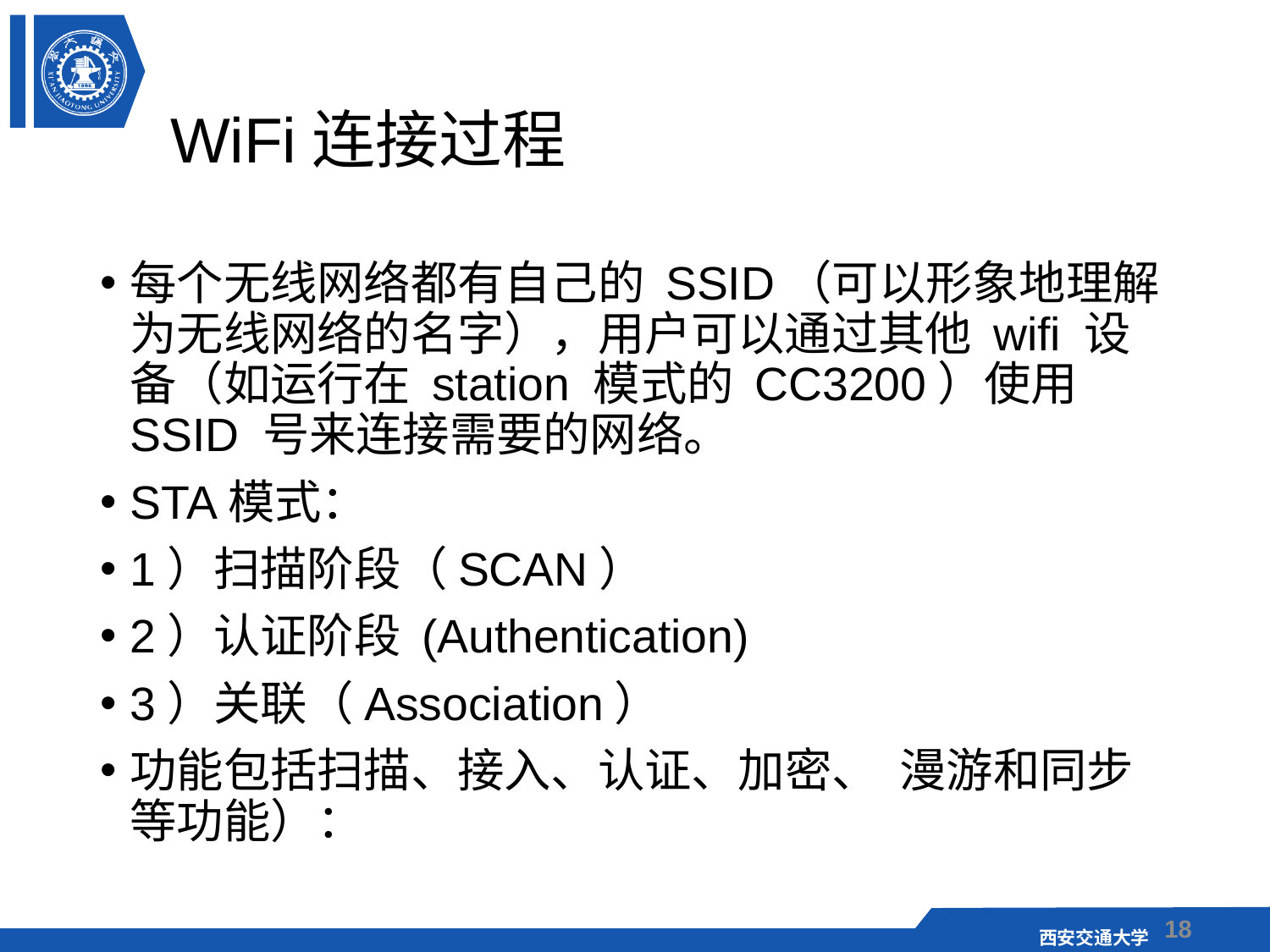

# WiFi连接过程
每个无线网络都有自己的 SSID（可以形象地理解为无线网络的名字），用户可以通过其他 wifi 设备（如运行在 station 模式的 CC3200）使用 SSID 号来连接需要的网络。
STA模式：
1）扫描阶段（SCAN）
2）认证阶段 (Authentication)
3）关联（Association）
功能包括扫描、接入、认证、加密、  漫游和同步等功能）：

18